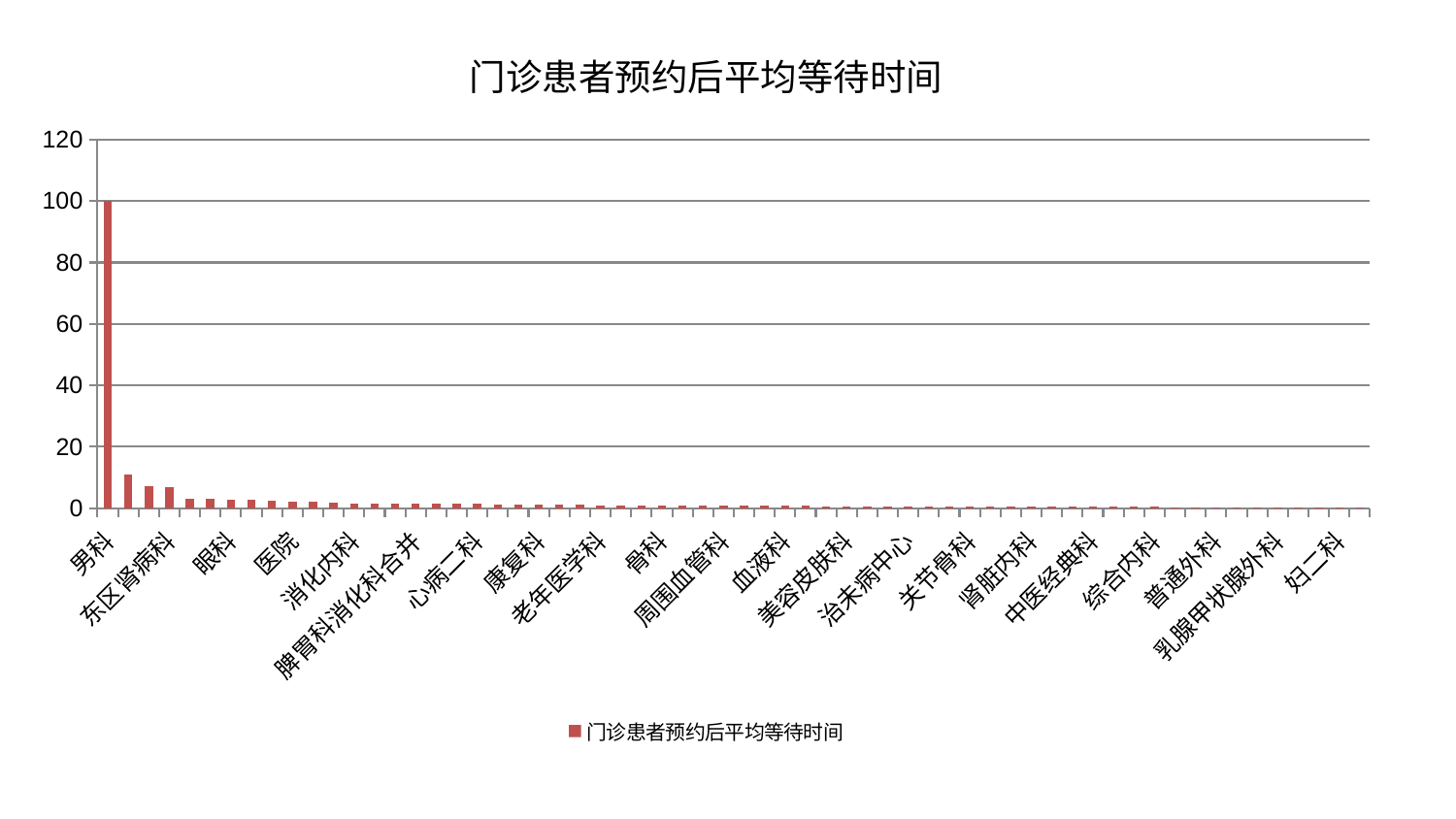

### Chart: 门诊患者预约后平均等待时间

| Category | 门诊患者预约后平均等待时间 |
|---|---|
| 男科 | 100.0 |
| 肝病科 | 10.918628611071307 |
| 小儿骨科 | 7.058266644007742 |
| 东区肾病科 | 6.993020911337356 |
| 心血管内科 | 3.1659060661513982 |
| 心病一科 | 2.9936096084268327 |
| 眼科 | 2.7753472370953545 |
| 儿科 | 2.709180600821256 |
| 西区重症医学科 | 2.3390046466399332 |
| 医院 | 2.1864335483263186 |
| 中医外治中心 | 2.1207019789242336 |
| 脑病二科 | 1.8132380107964472 |
| 消化内科 | 1.600531338102964 |
| 推拿科 | 1.5913741215891348 |
| 风湿病科 | 1.5766952369486171 |
| 脾胃科消化科合并 | 1.574824503499739 |
| 胸外科 | 1.404855414118282 |
| 肿瘤内科 | 1.3995295122546352 |
| 心病二科 | 1.368234234926598 |
| 肝胆外科 | 1.3336152269536503 |
| 泌尿外科 | 1.2345642431521875 |
| 康复科 | 1.190667793923902 |
| 妇科 | 1.1852854260725791 |
| 重症医学科 | 1.1258974982413117 |
| 老年医学科 | 1.0194050912414003 |
| 妇科妇二科合并 | 0.9612233076347336 |
| 心病三科 | 0.9471224460344998 |
| 骨科 | 0.9463650173214955 |
| 心病四科 | 0.8529462256369086 |
| 口腔科 | 0.8355327900731584 |
| 周围血管科 | 0.7959391787950021 |
| 微创骨科 | 0.7872142076279024 |
| 显微骨科 | 0.7638264684734294 |
| 血液科 | 0.7609623366117003 |
| 皮肤科 | 0.7536459515442185 |
| 耳鼻喉科 | 0.6425651697813317 |
| 美容皮肤科 | 0.5882110555081461 |
| 创伤骨科 | 0.5610720699512434 |
| 脑病一科 | 0.5546934211223716 |
| 治未病中心 | 0.5437801190543123 |
| 身心医学科 | 0.5250014231287 |
| 神经内科 | 0.5171358491495014 |
| 关节骨科 | 0.5160709957233478 |
| 针灸科 | 0.5157348069444143 |
| 小儿推拿科 | 0.49263848174503383 |
| 肾脏内科 | 0.4899459397716048 |
| 肾病科 | 0.4861971600869083 |
| 肛肠科 | 0.47162296609717524 |
| 中医经典科 | 0.4487738590258785 |
| 脾胃病科 | 0.4369544928090807 |
| 运动损伤骨科 | 0.4365585699730902 |
| 综合内科 | 0.43445588608508423 |
| 产科 | 0.3988937198564666 |
| 脑病三科 | 0.38539329903504743 |
| 普通外科 | 0.37434701700724066 |
| 东区重症医学科 | 0.36884636591944236 |
| 神经外科 | 0.3500114833139459 |
| 乳腺甲状腺外科 | 0.3324584661000528 |
| 内分泌科 | 0.33230771961599875 |
| 呼吸内科 | 0.3321568532572865 |
| 妇二科 | 0.3305500263476507 |
| 脊柱骨科 | 0.33037608085766346 |
199